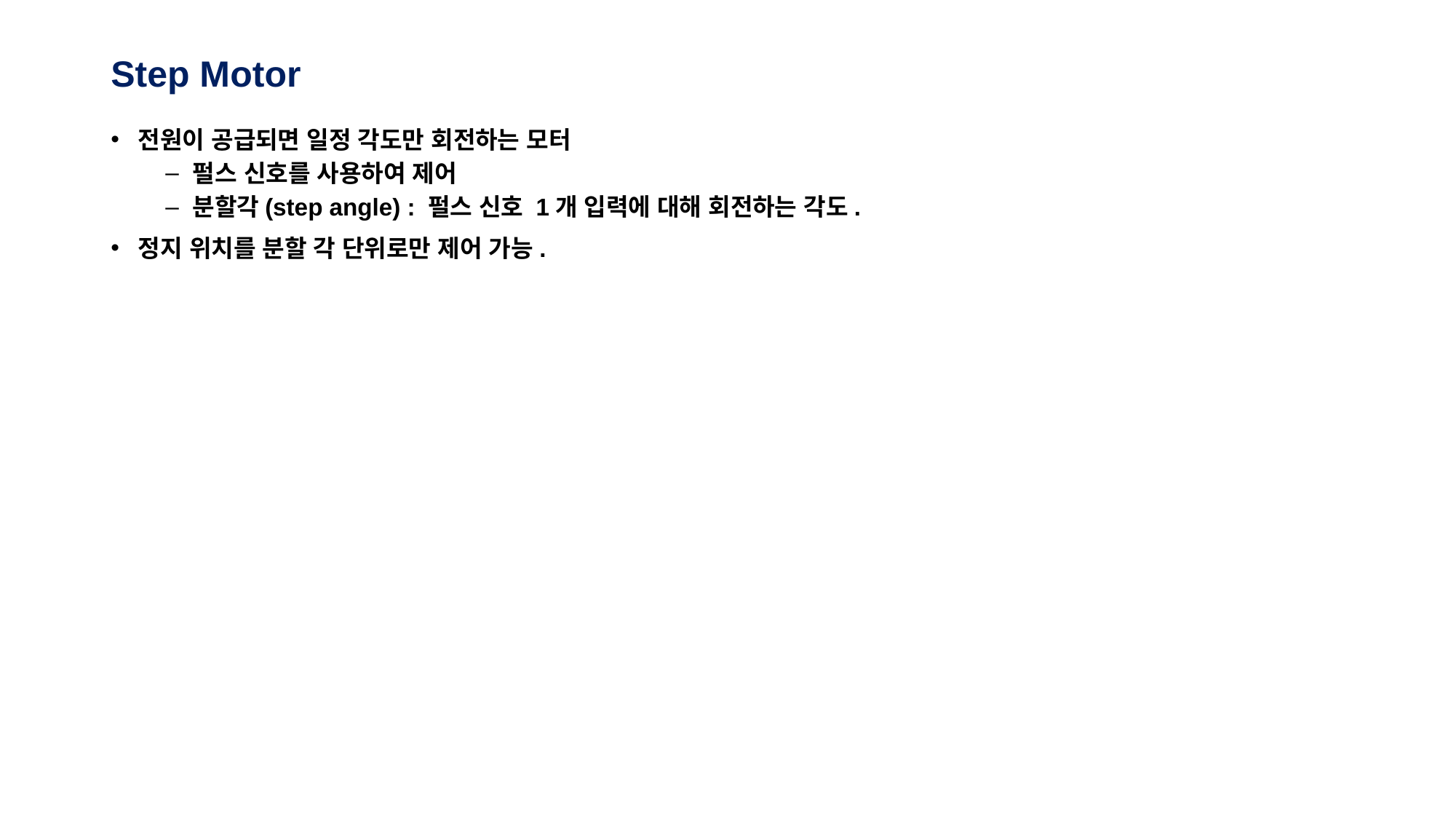

# Step Motor
전원이 공급되면 일정 각도만 회전하는 모터
펄스 신호를 사용하여 제어
분할각(step angle) : 펄스 신호 1개 입력에 대해 회전하는 각도.
정지 위치를 분할 각 단위로만 제어 가능.